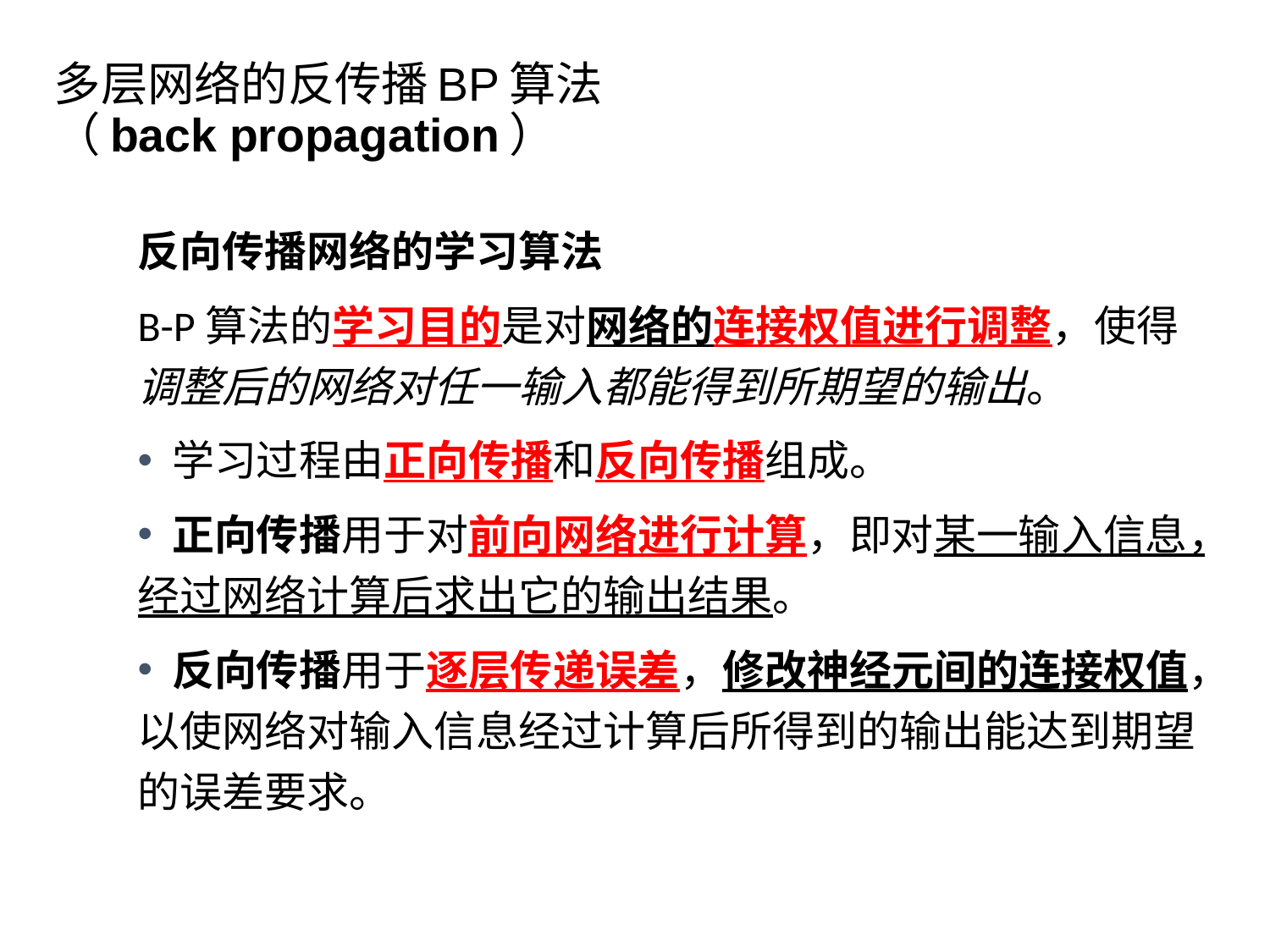

# 多层网络的反传播BP算法 （back propagation）
反向传播网络的学习算法
B-P算法的学习目的是对网络的连接权值进行调整，使得调整后的网络对任一输入都能得到所期望的输出。
 学习过程由正向传播和反向传播组成。
 正向传播用于对前向网络进行计算，即对某一输入信息，经过网络计算后求出它的输出结果。
 反向传播用于逐层传递误差，修改神经元间的连接权值，以使网络对输入信息经过计算后所得到的输出能达到期望的误差要求。